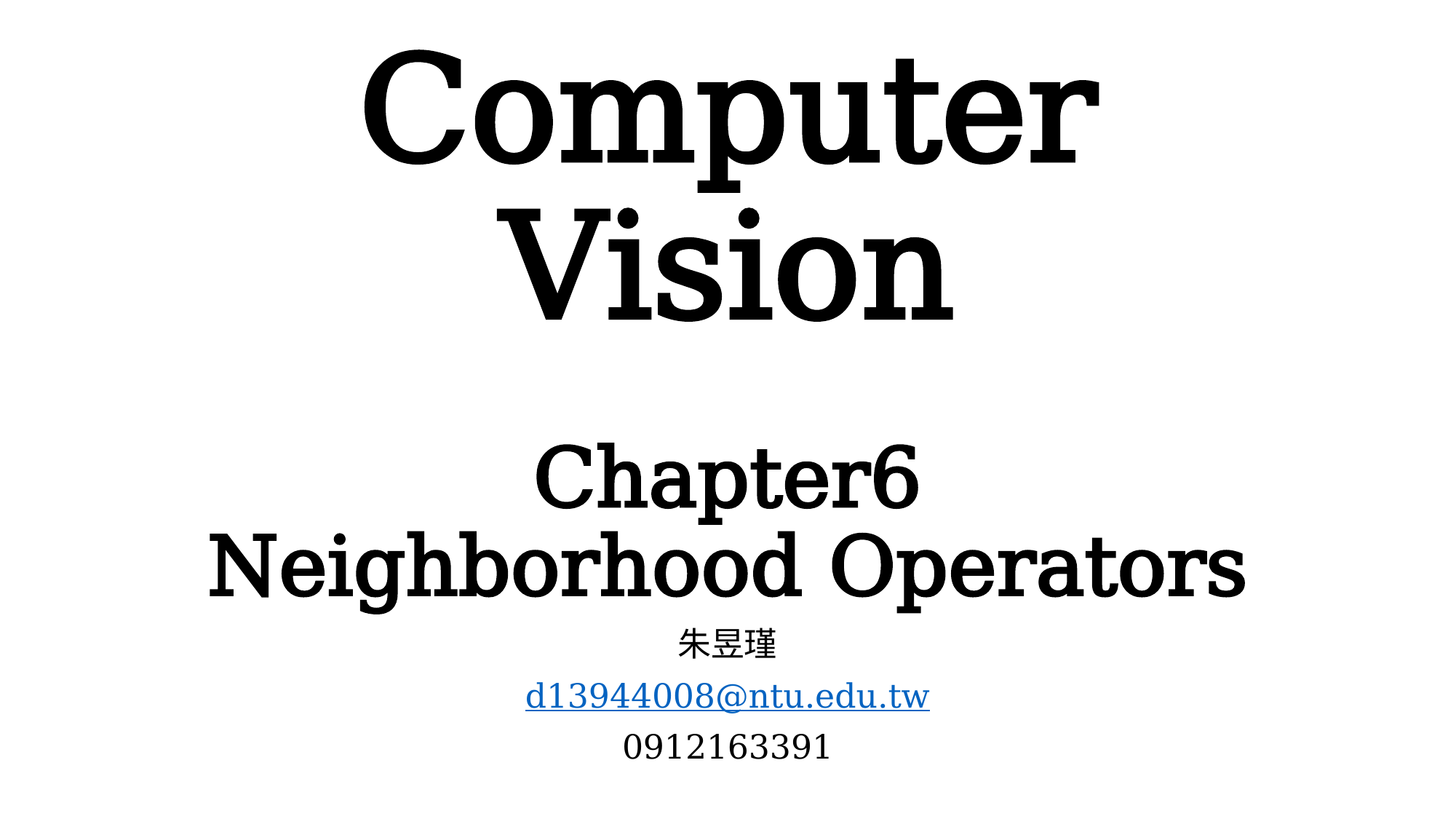

# Computer Vision
Chapter6
Neighborhood Operators
朱昱瑾
d13944008@ntu.edu.tw
0912163391